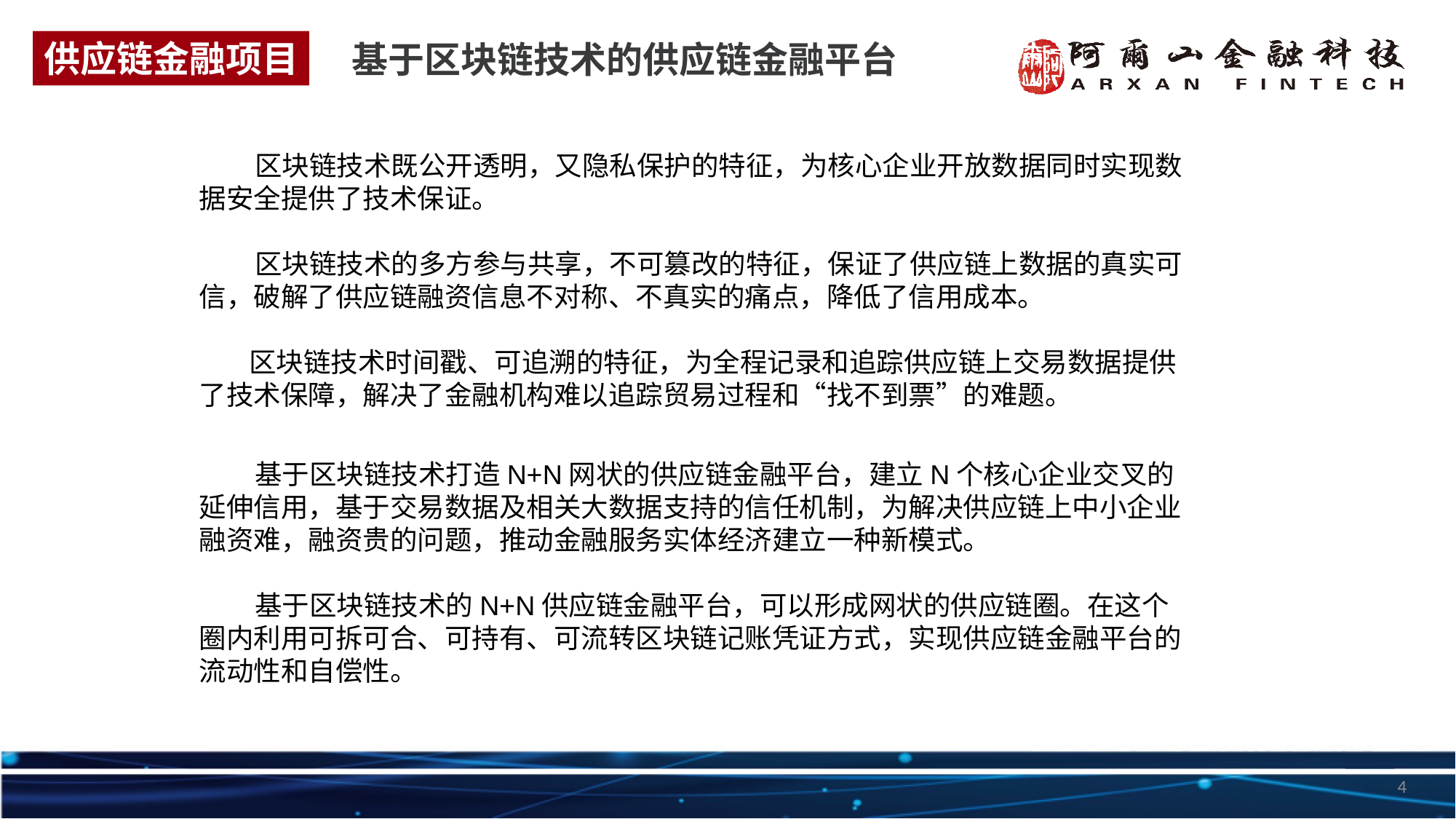

供应链金融项目
基于区块链技术的供应链金融平台
        区块链技术既公开透明，又隐私保护的特征，为核心企业开放数据同时实现数据安全提供了技术保证。

        区块链技术的多方参与共享，不可篡改的特征，保证了供应链上数据的真实可信，破解了供应链融资信息不对称、不真实的痛点，降低了信用成本。

       区块链技术时间戳、可追溯的特征，为全程记录和追踪供应链上交易数据提供了技术保障，解决了金融机构难以追踪贸易过程和“找不到票”的难题。

        基于区块链技术打造N+N网状的供应链金融平台，建立N个核心企业交叉的延伸信用，基于交易数据及相关大数据支持的信任机制，为解决供应链上中小企业融资难，融资贵的问题，推动金融服务实体经济建立一种新模式。

        基于区块链技术的N+N供应链金融平台，可以形成网状的供应链圈。在这个圈内利用可拆可合、可持有、可流转区块链记账凭证方式，实现供应链金融平台的流动性和自偿性。
4